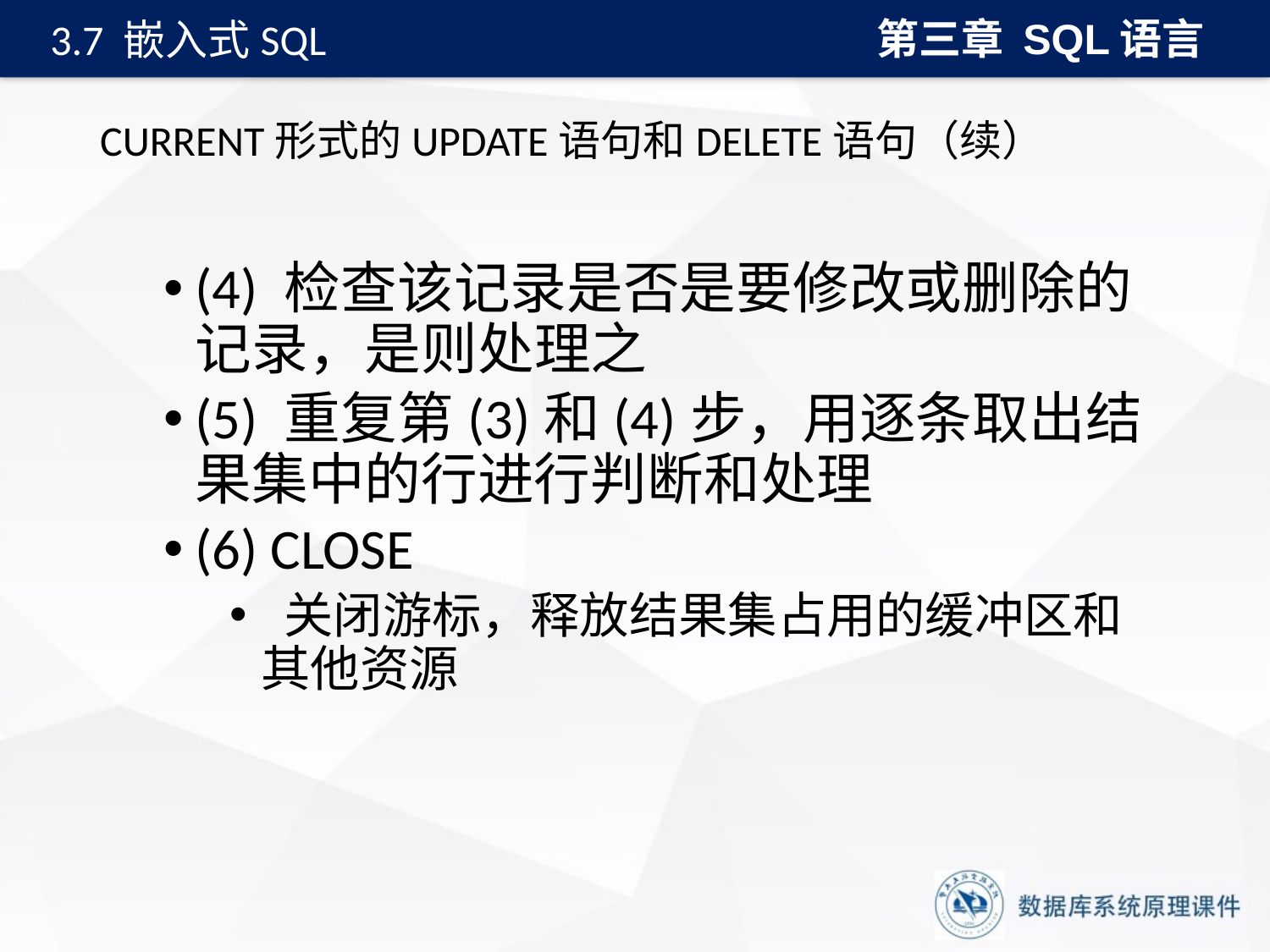

第三章 SQL语言
3.7 嵌入式SQL
# CURRENT形式的UPDATE语句和DELETE语句（续）
(4) 检查该记录是否是要修改或删除的记录，是则处理之
(5) 重复第(3)和(4)步，用逐条取出结果集中的行进行判断和处理
(6) CLOSE
 关闭游标，释放结果集占用的缓冲区和其他资源